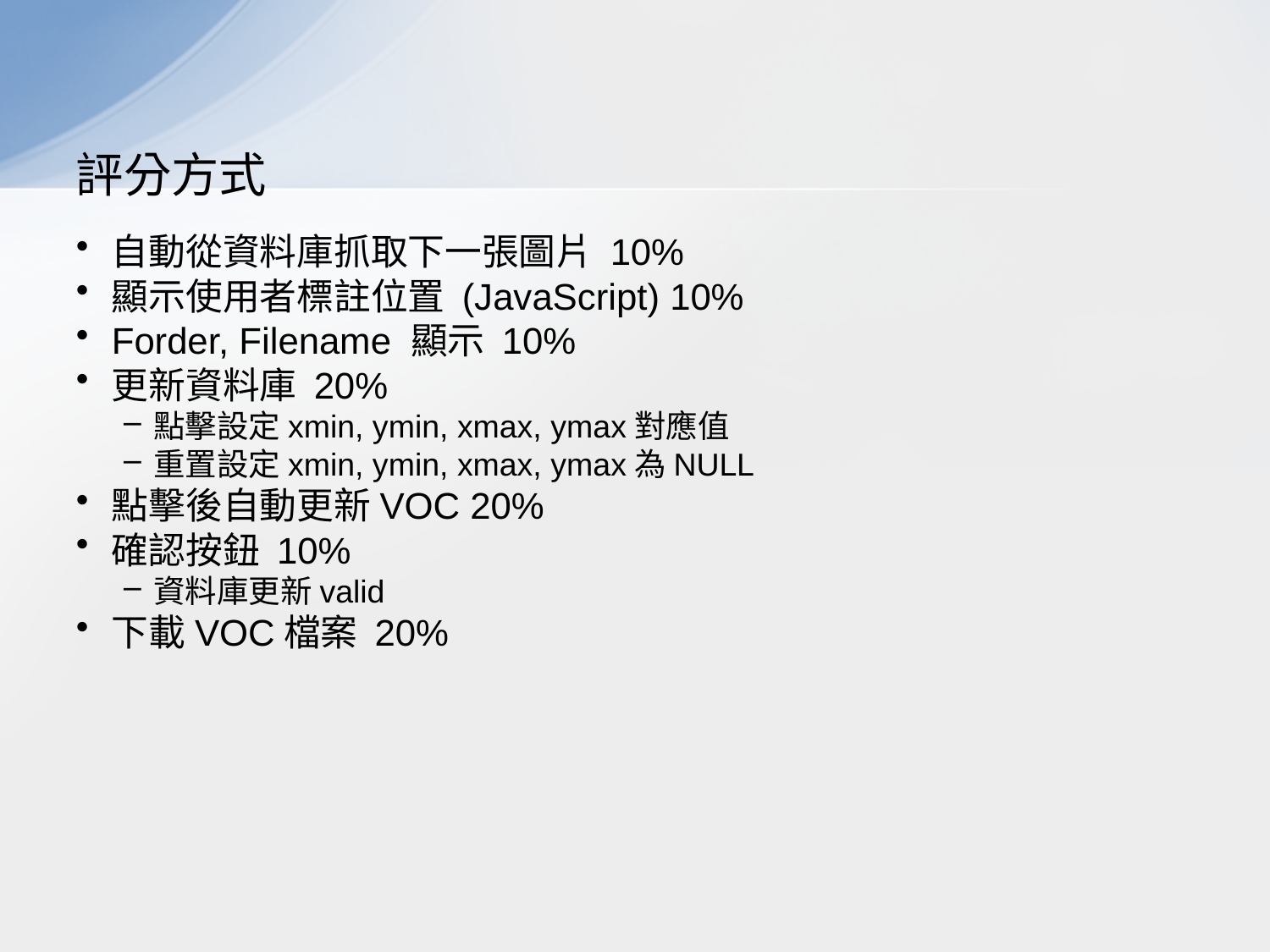

# 評分方式
自動從資料庫抓取下一張圖片 10%
顯示使用者標註位置 (JavaScript) 10%
Forder, Filename 顯示 10%
更新資料庫 20%
點擊設定xmin, ymin, xmax, ymax對應值
重置設定xmin, ymin, xmax, ymax為NULL
點擊後自動更新VOC 20%
確認按鈕 10%
資料庫更新valid
下載VOC檔案 20%